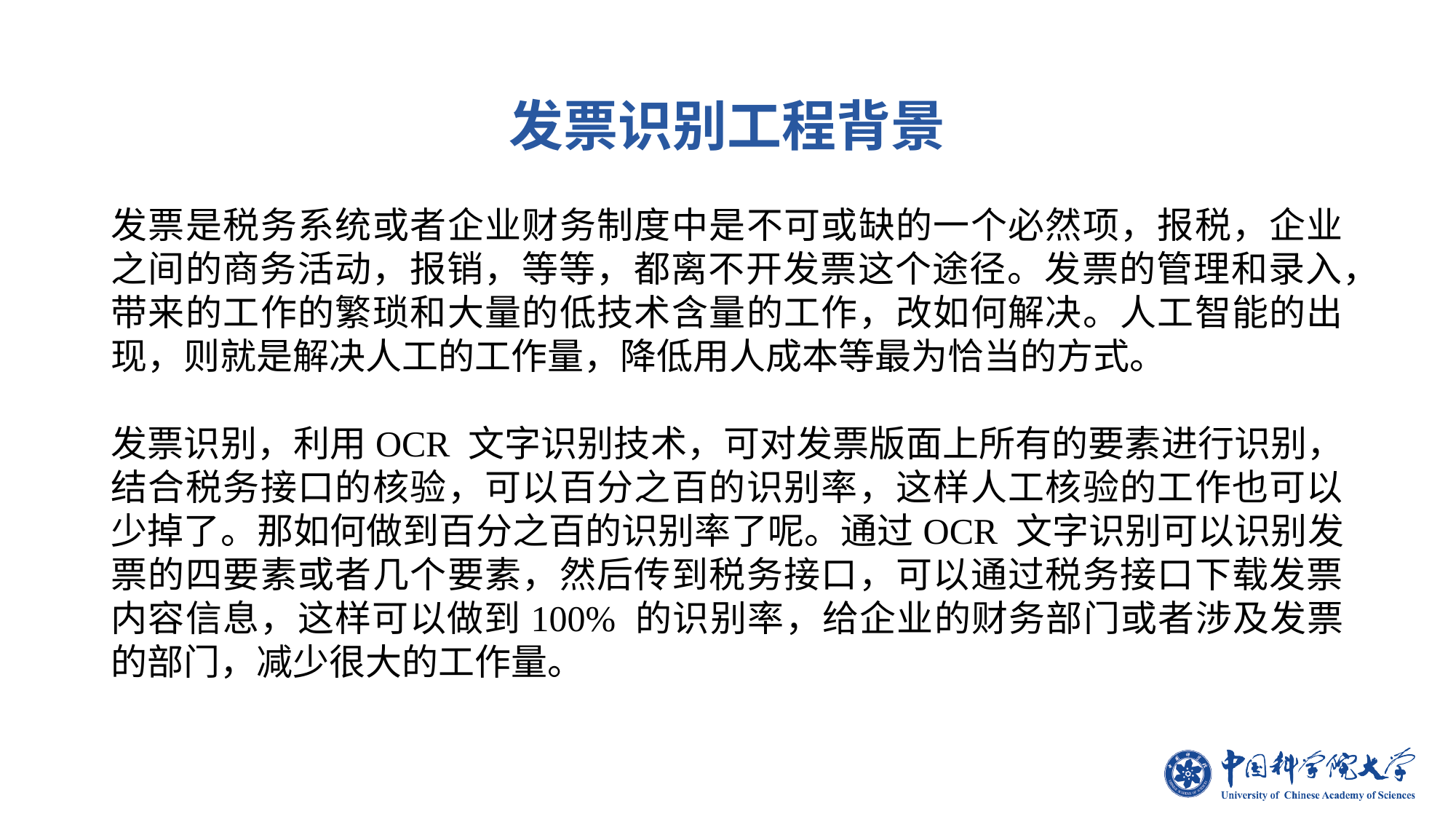

发票识别工程背景
发票是税务系统或者企业财务制度中是不可或缺的一个必然项，报税，企业之间的商务活动，报销，等等，都离不开发票这个途径。发票的管理和录入，带来的工作的繁琐和大量的低技术含量的工作，改如何解决。人工智能的出现，则就是解决人工的工作量，降低用人成本等最为恰当的方式。

发票识别，利用OCR 文字识别技术，可对发票版面上所有的要素进行识别，结合税务接口的核验，可以百分之百的识别率，这样人工核验的工作也可以少掉了。那如何做到百分之百的识别率了呢。通过OCR 文字识别可以识别发票的四要素或者几个要素，然后传到税务接口，可以通过税务接口下载发票内容信息，这样可以做到100% 的识别率，给企业的财务部门或者涉及发票的部门，减少很大的工作量。